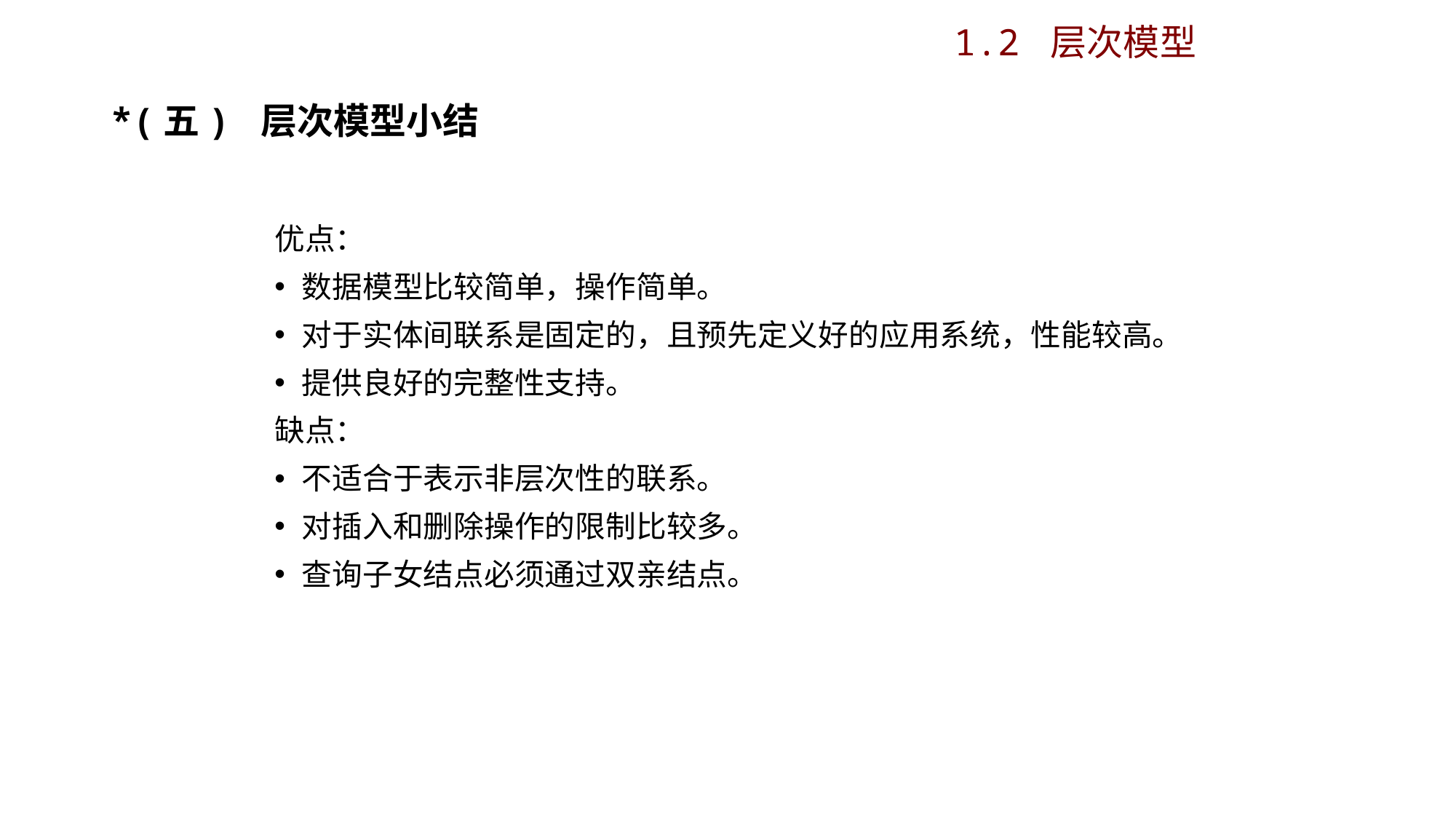

1.2 层次模型
# *(五) 层次模型小结
优点：
数据模型比较简单，操作简单。
对于实体间联系是固定的，且预先定义好的应用系统，性能较高。
提供良好的完整性支持。
缺点：
不适合于表示非层次性的联系。
对插入和删除操作的限制比较多。
查询子女结点必须通过双亲结点。